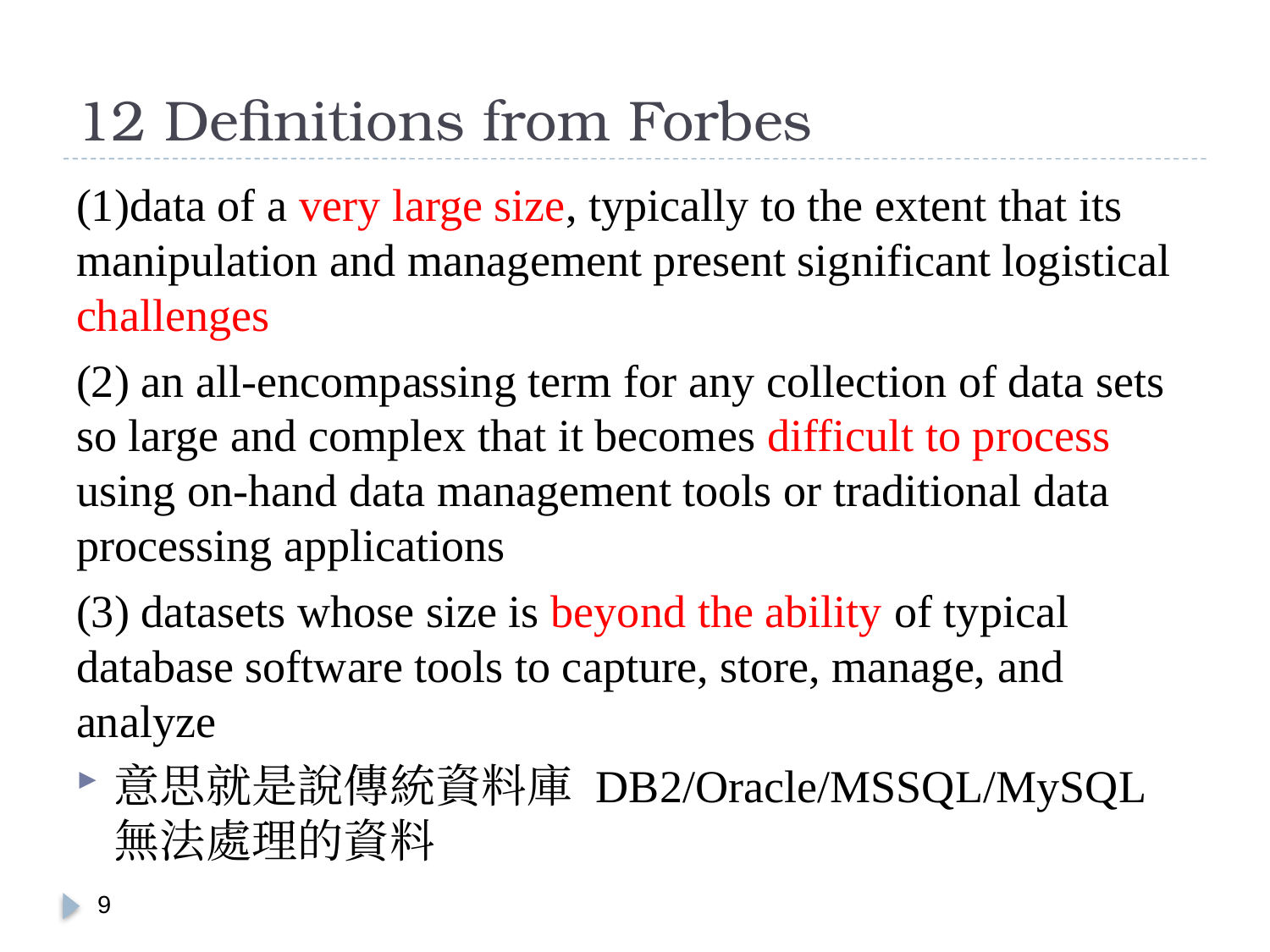

# 12 Definitions from Forbes
(1)data of a very large size, typically to the extent that its manipulation and management present significant logistical challenges
(2) an all-encompassing term for any collection of data sets so large and complex that it becomes difficult to process using on-hand data management tools or traditional data processing applications
(3) datasets whose size is beyond the ability of typical database software tools to capture, store, manage, and analyze
意思就是說傳統資料庫 DB2/Oracle/MSSQL/MySQL 無法處理的資料
9